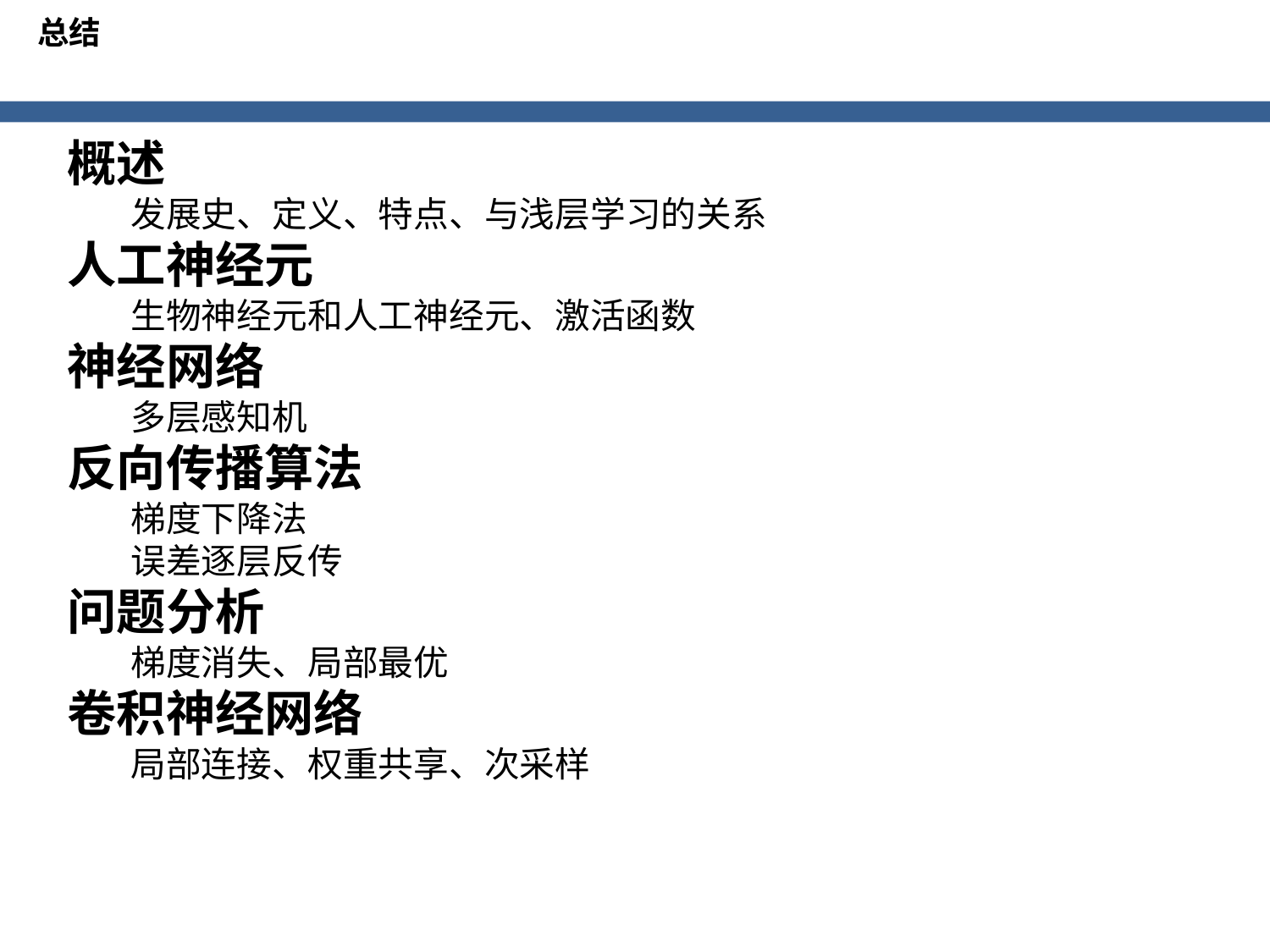

总结
概述
发展史、定义、特点、与浅层学习的关系
人工神经元
生物神经元和人工神经元、激活函数
神经网络
多层感知机
反向传播算法
梯度下降法
误差逐层反传
问题分析
梯度消失、局部最优
卷积神经网络
局部连接、权重共享、次采样